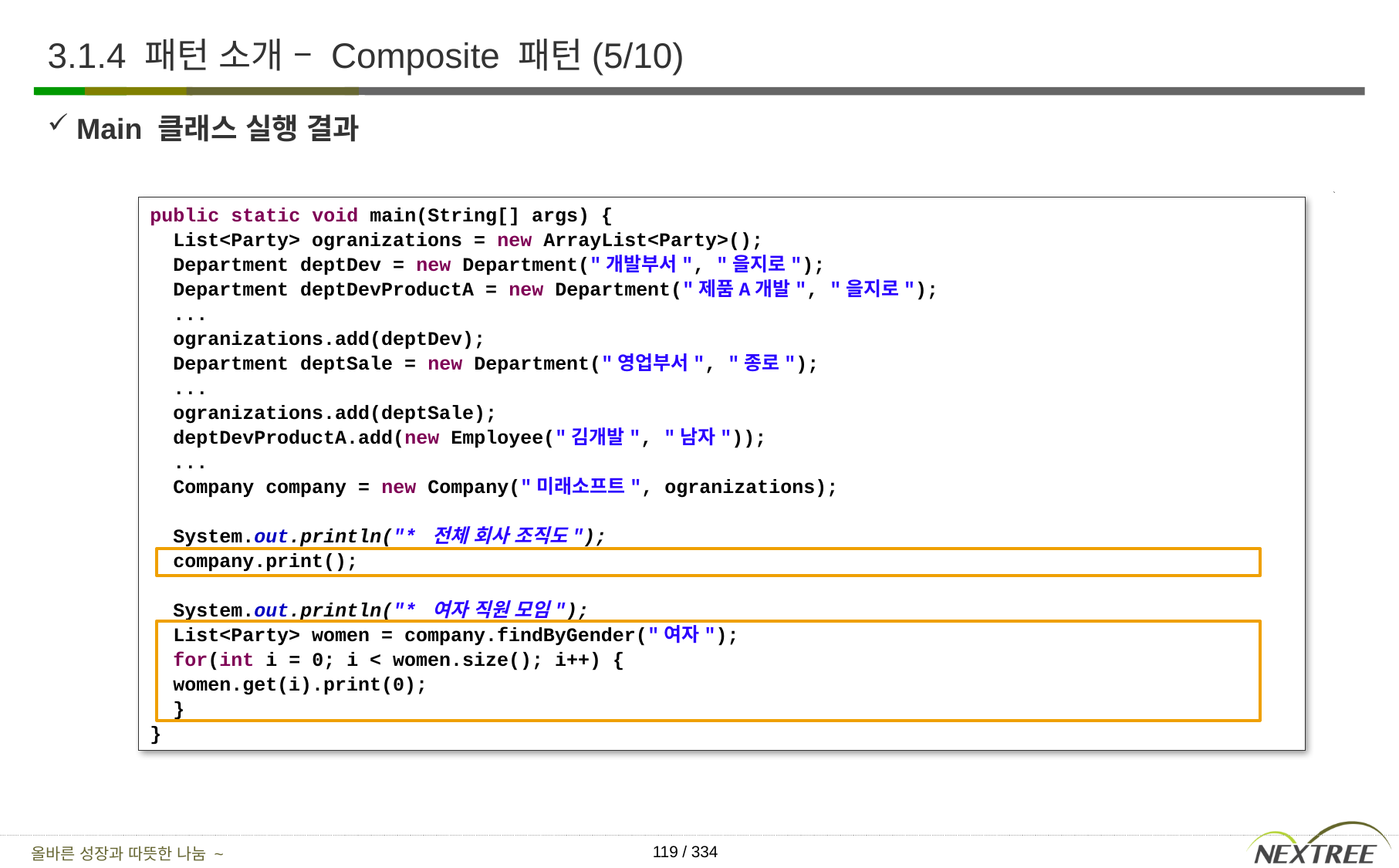

# 3.1.4 패턴 소개 – Composite 패턴(5/10)
Main 클래스 실행 결과
public static void main(String[] args) {
  List<Party> ogranizations = new ArrayList<Party>();
  Department deptDev = new Department("개발부서", "을지로");
  Department deptDevProductA = new Department("제품A개발", "을지로");
  ...
  ogranizations.add(deptDev);
  Department deptSale = new Department("영업부서", "종로");
  ...
  ogranizations.add(deptSale);
  deptDevProductA.add(new Employee("김개발", "남자"));
  ...
  Company company = new Company("미래소프트", ogranizations);

  System.out.println("* 전체 회사 조직도");
  company.print();

  System.out.println("* 여자 직원 모임");
  List<Party> women = company.findByGender("여자");
  for(int i = 0; i < women.size(); i++) {
  women.get(i).print(0);
  }
}